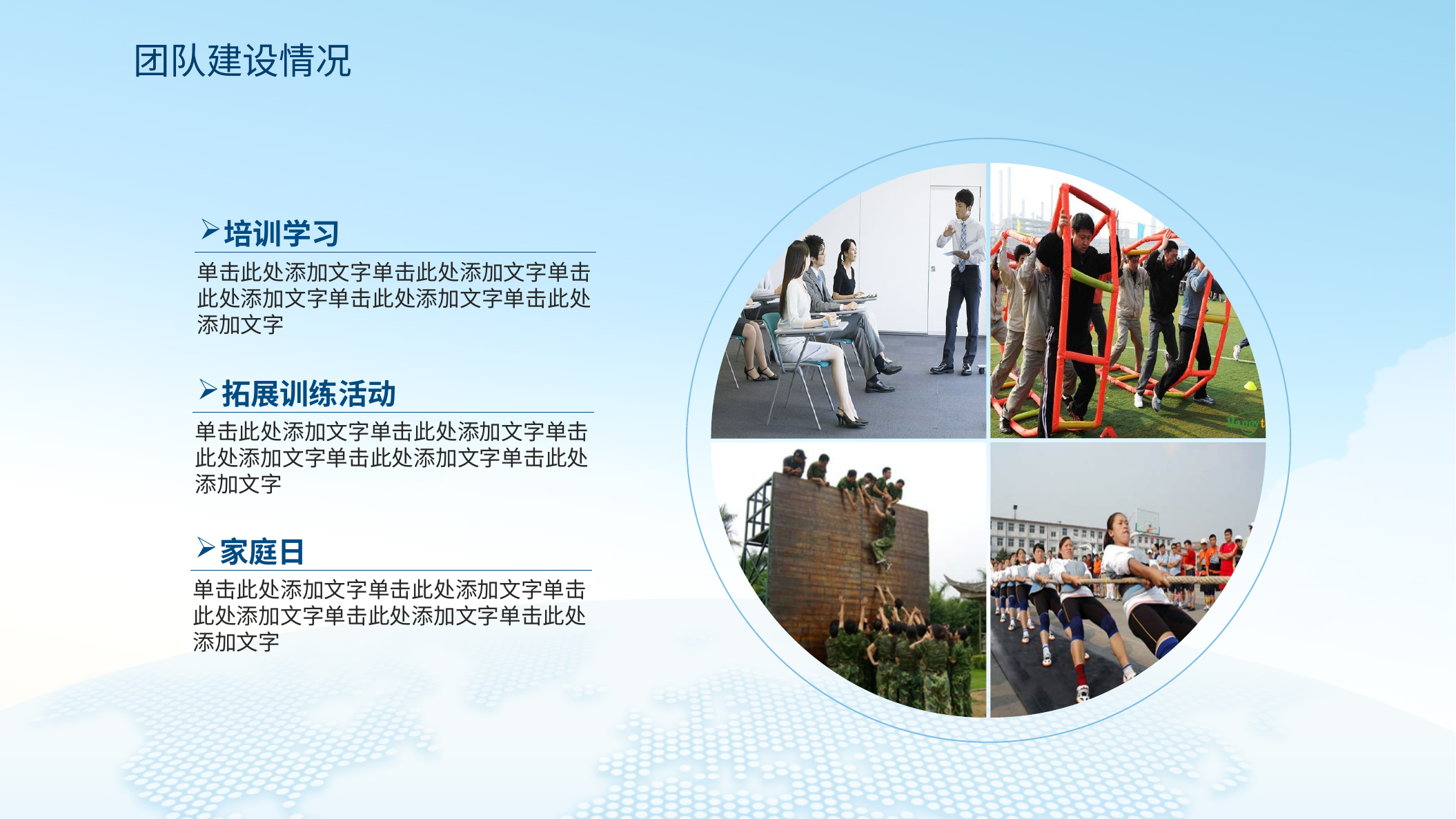

团队建设情况

培训学习
单击此处添加文字单击此处添加文字单击此处添加文字单击此处添加文字单击此处添加文字
拓展训练活动
单击此处添加文字单击此处添加文字单击此处添加文字单击此处添加文字单击此处添加文字

家庭日
单击此处添加文字单击此处添加文字单击此处添加文字单击此处添加文字单击此处添加文字